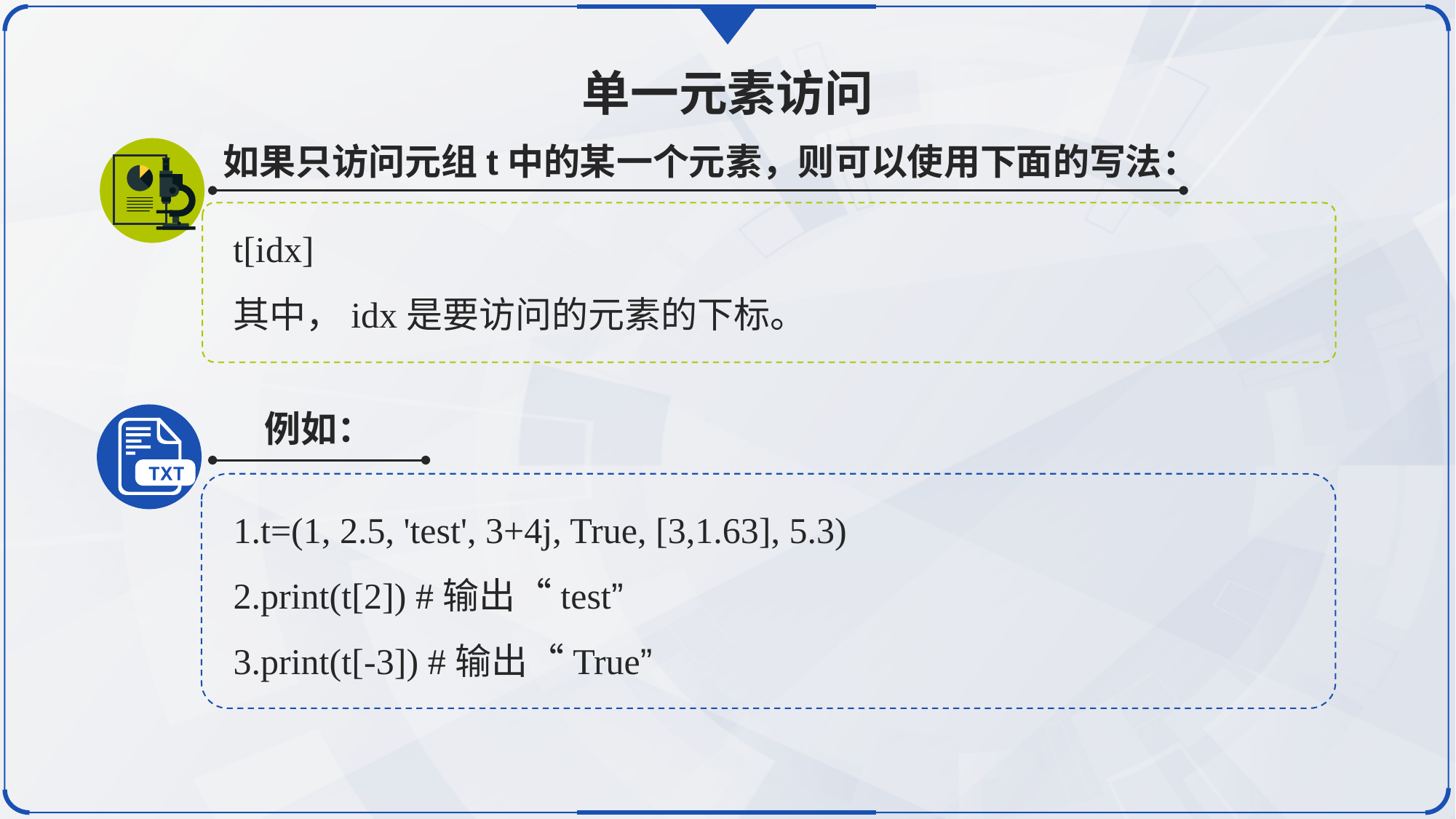

单一元素访问
如果只访问元组t中的某一个元素，则可以使用下面的写法：

t[idx]
其中，idx是要访问的元素的下标。

例如：

1.t=(1, 2.5, 'test', 3+4j, True, [3,1.63], 5.3)
2.print(t[2]) #输出“test”
3.print(t[-3]) #输出“True”